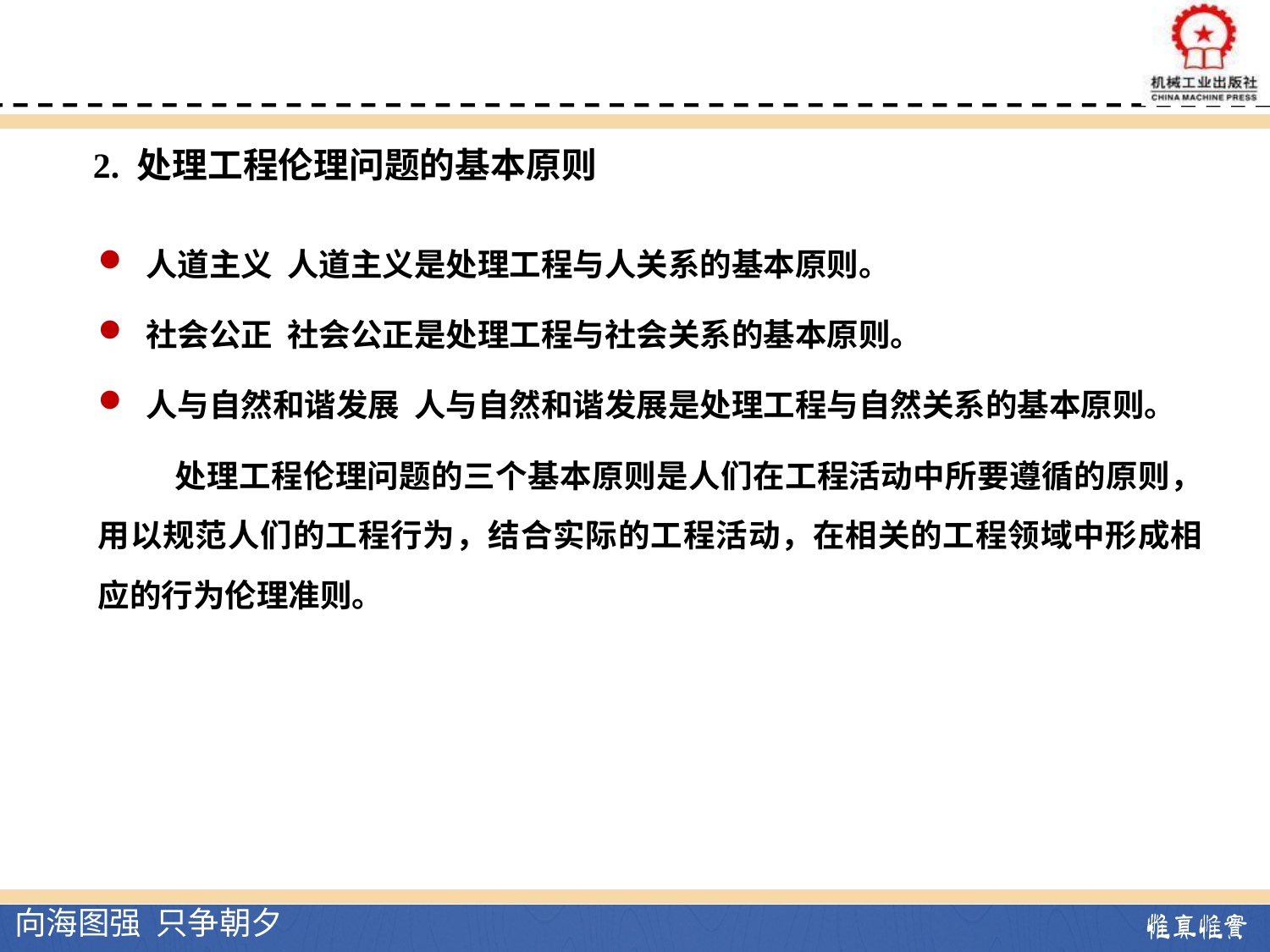

2. 处理工程伦理问题的基本原则
人道主义  人道主义是处理工程与人关系的基本原则。
社会公正  社会公正是处理工程与社会关系的基本原则。
人与自然和谐发展  人与自然和谐发展是处理工程与自然关系的基本原则。
         处理工程伦理问题的三个基本原则是人们在工程活动中所要遵循的原则，用以规范人们的工程行为，结合实际的工程活动，在相关的工程领域中形成相应的行为伦理准则。